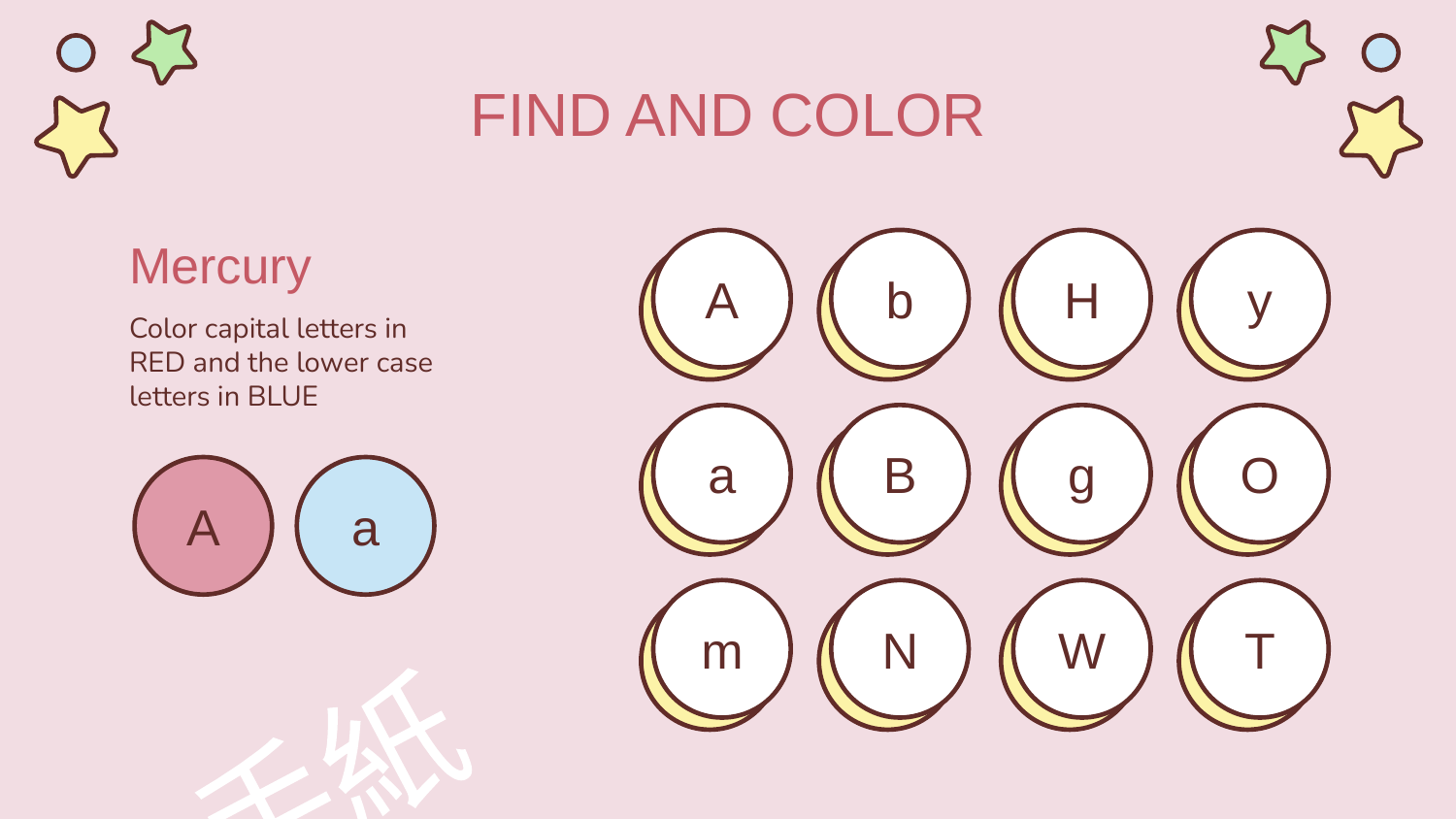

# FIND AND COLOR
A
b
H
y
Mercury

Color capital letters in RED and the lower case letters in BLUE
a
B
g
O

A
a
m
N
W
T

手紙